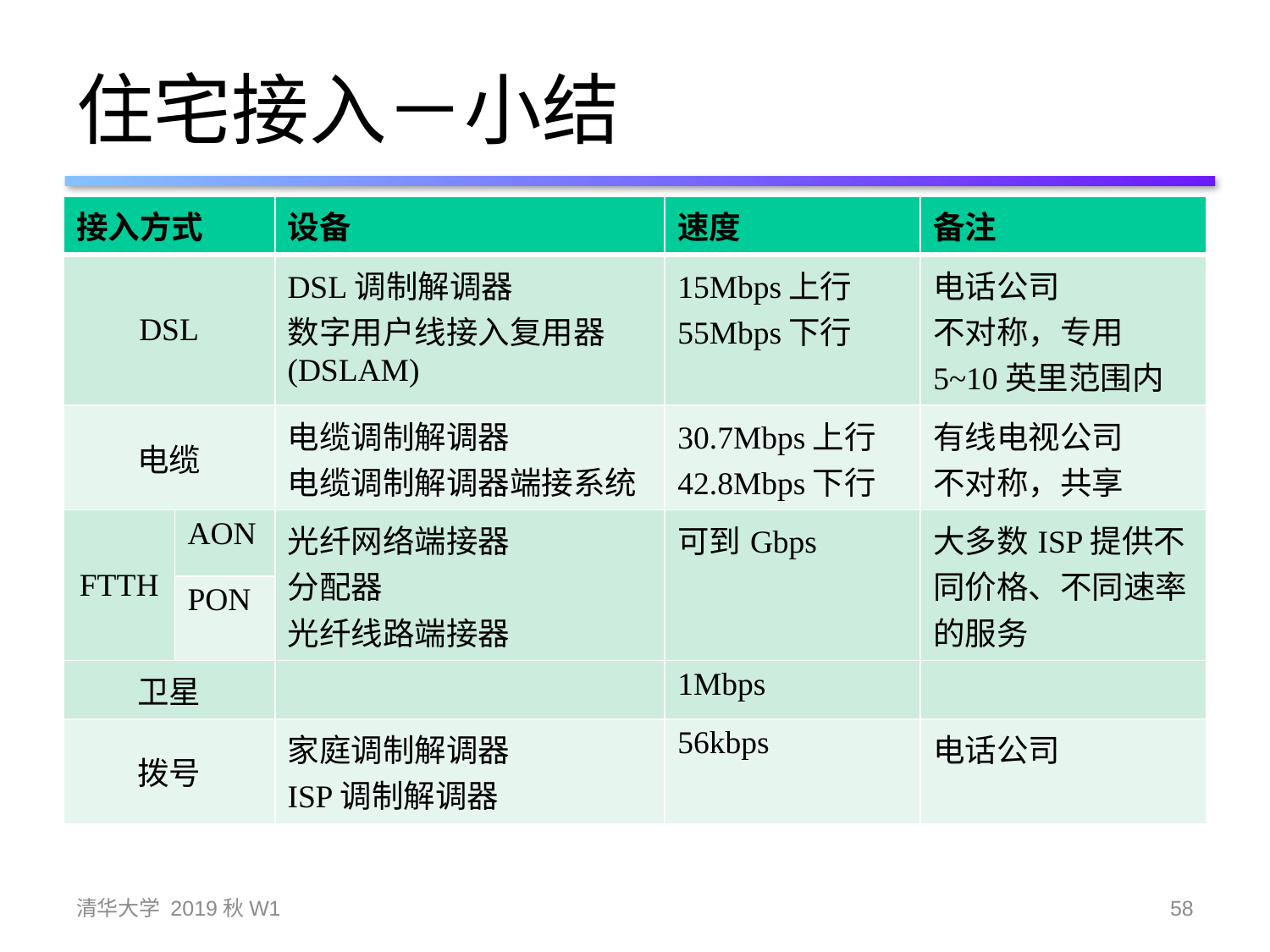

# 住宅接入－小结
| 接入方式 |  | 设备 | 速度 | 备注 |
| --- | --- | --- | --- | --- |
| DSL |  | DSL调制解调器 数字用户线接入复用器(DSLAM) | 15Mbps上行 55Mbps下行 | 电话公司 不对称，专用 5~10英里范围内 |
| 电缆 |  | 电缆调制解调器 电缆调制解调器端接系统 | 30.7Mbps上行 42.8Mbps下行 | 有线电视公司 不对称，共享 |
| FTTH | AON | 光纤网络端接器 分配器 光纤线路端接器 | 可到Gbps | 大多数ISP提供不同价格、不同速率的服务 |
|  | PON |  |  |  |
| 卫星 |  |  | 1Mbps |  |
| 拨号 |  | 家庭调制解调器 ISP调制解调器 | 56kbps | 电话公司 |
清华大学 2019秋W1
58